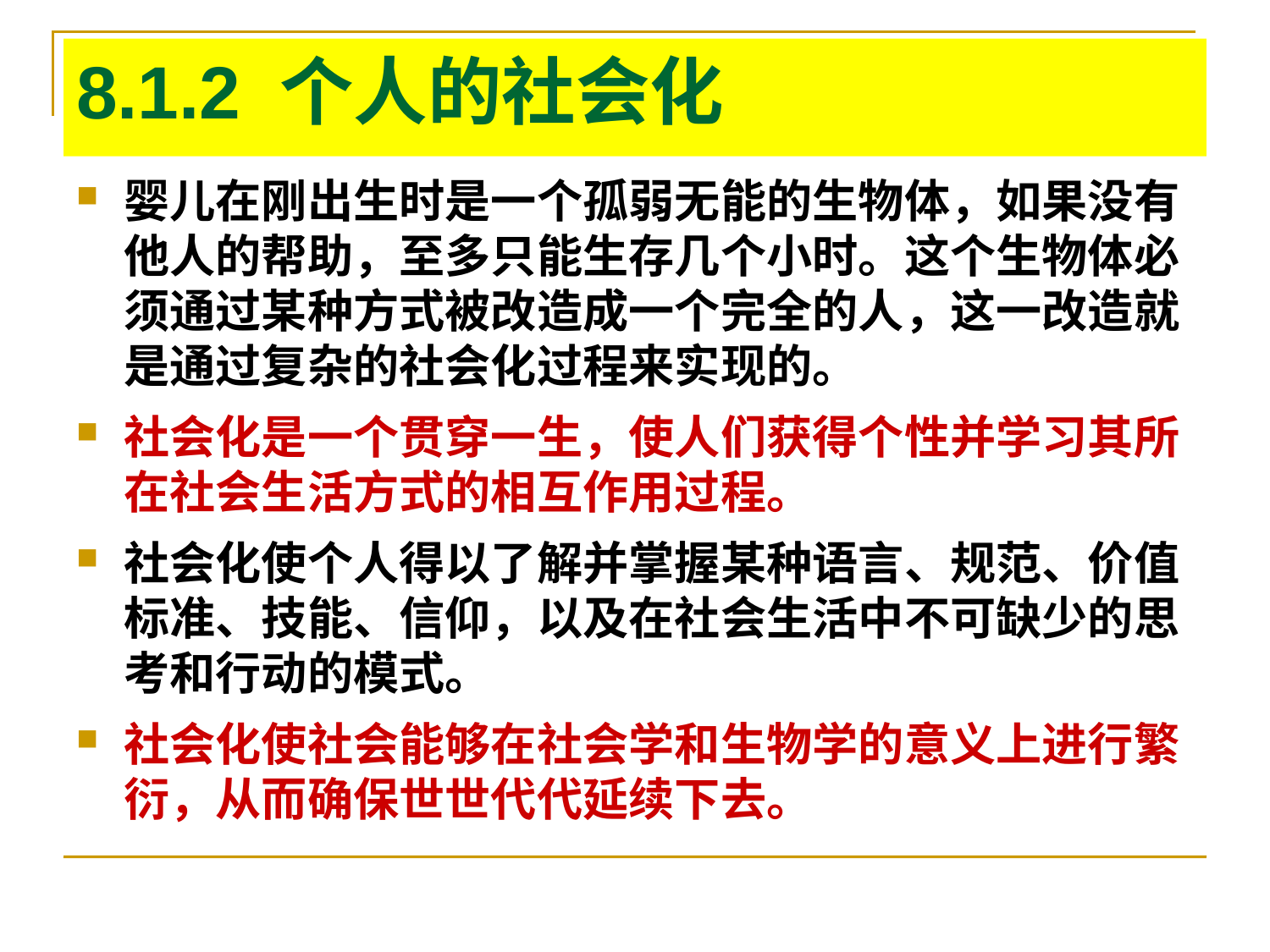

# 8.1.2 个人的社会化
婴儿在刚出生时是一个孤弱无能的生物体，如果没有他人的帮助，至多只能生存几个小时。这个生物体必须通过某种方式被改造成一个完全的人，这一改造就是通过复杂的社会化过程来实现的。
社会化是一个贯穿一生，使人们获得个性并学习其所在社会生活方式的相互作用过程。
社会化使个人得以了解并掌握某种语言、规范、价值标准、技能、信仰，以及在社会生活中不可缺少的思考和行动的模式。
社会化使社会能够在社会学和生物学的意义上进行繁衍，从而确保世世代代延续下去。

5